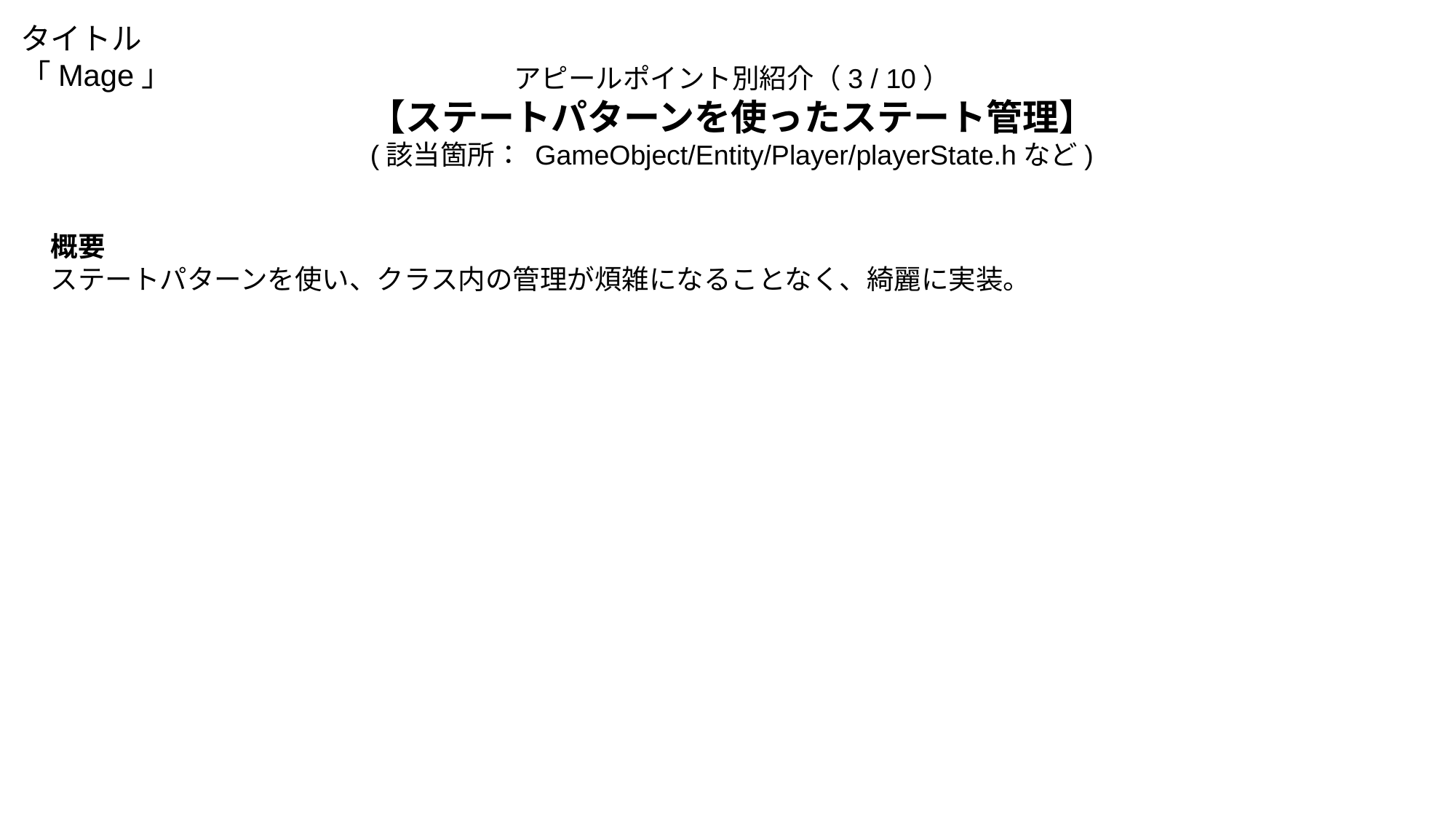

タイトル「Mage」
アピールポイント別紹介（3 / 10）
【ステートパターンを使ったステート管理】
(該当箇所： GameObject/Entity/Player/playerState.hなど)
概要
ステートパターンを使い、クラス内の管理が煩雑になることなく、綺麗に実装。